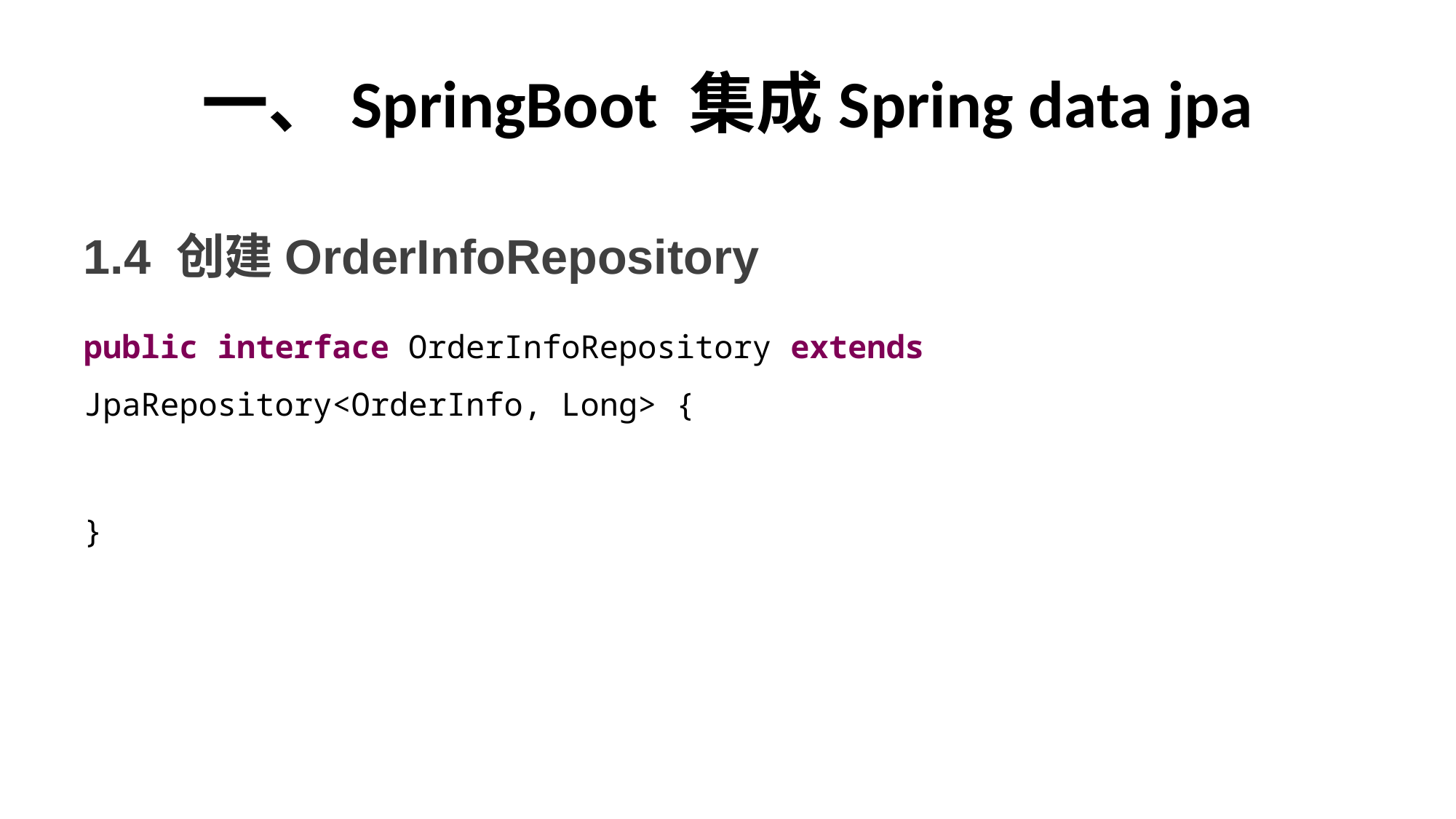

# 一、SpringBoot 集成Spring data jpa
1.4 创建OrderInfoRepository
public interface OrderInfoRepository extends JpaRepository<OrderInfo, Long> {

}